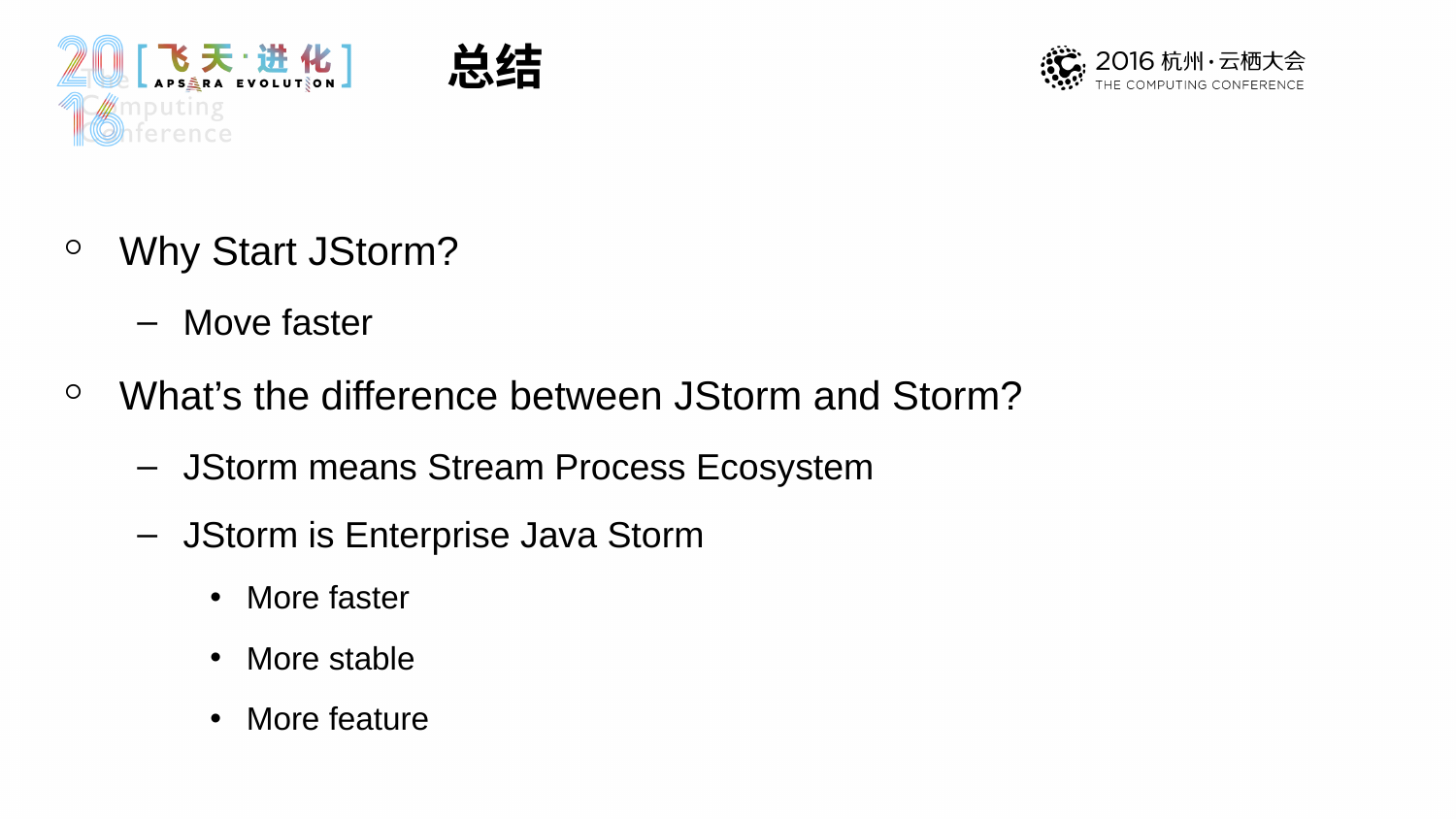

总结
Why Start JStorm?
Move faster
What’s the difference between JStorm and Storm?
JStorm means Stream Process Ecosystem
JStorm is Enterprise Java Storm
More faster
More stable
More feature